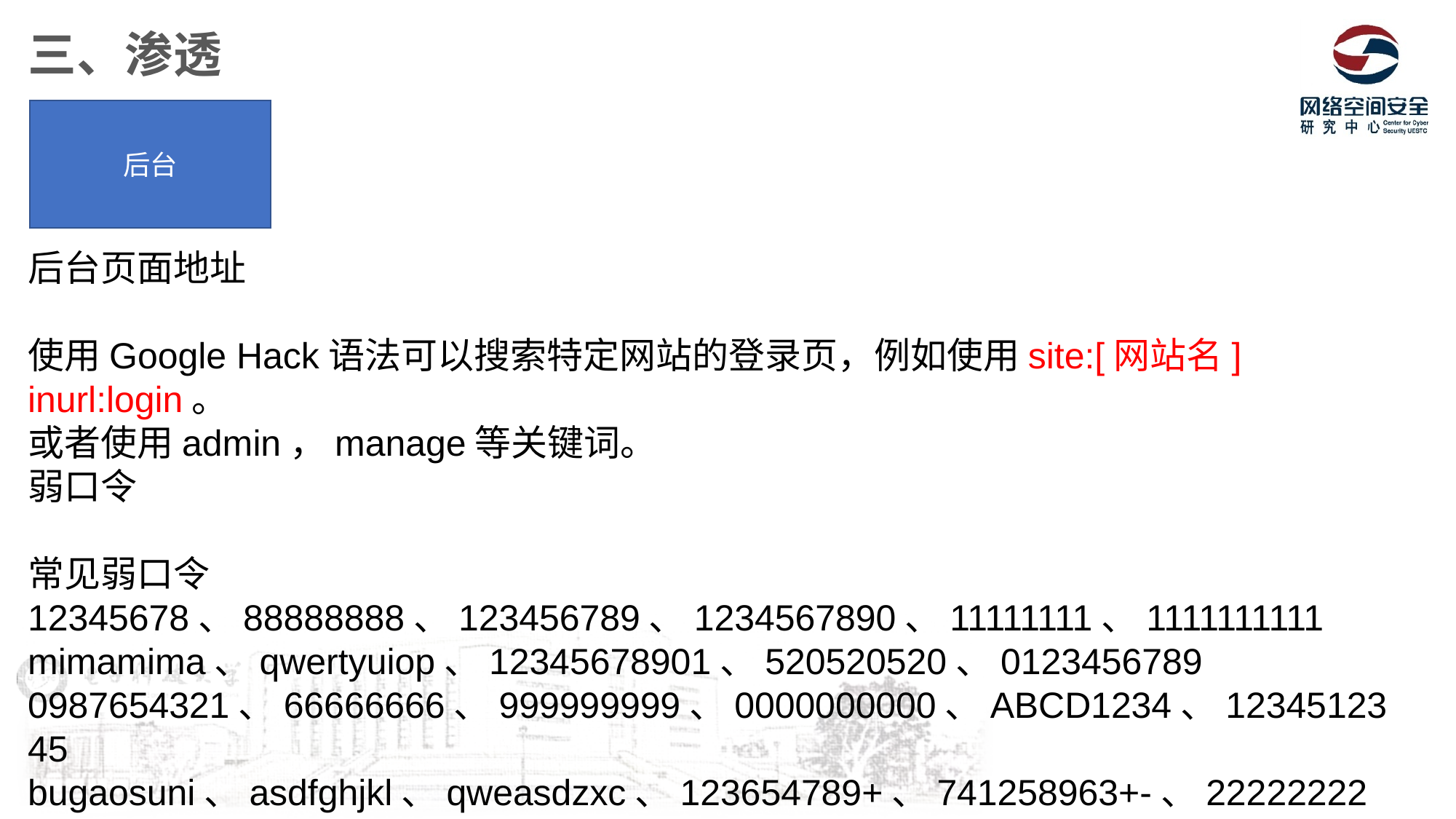

三、渗透
后台
后台页面地址

使用Google Hack语法可以搜索特定网站的登录页，例如使用site:[网站名] inurl:login。
或者使用admin，manage等关键词。
弱口令

常见弱口令
12345678、88888888、123456789、1234567890、11111111、1111111111
mimamima、qwertyuiop、12345678901、520520520、0123456789
0987654321、66666666、999999999、0000000000、ABCD1234、1234512345
bugaosuni、asdfghjkl、qweasdzxc、123654789+、741258963+-、22222222
77777777、20142014、55555555、1234qwer、qwer1234